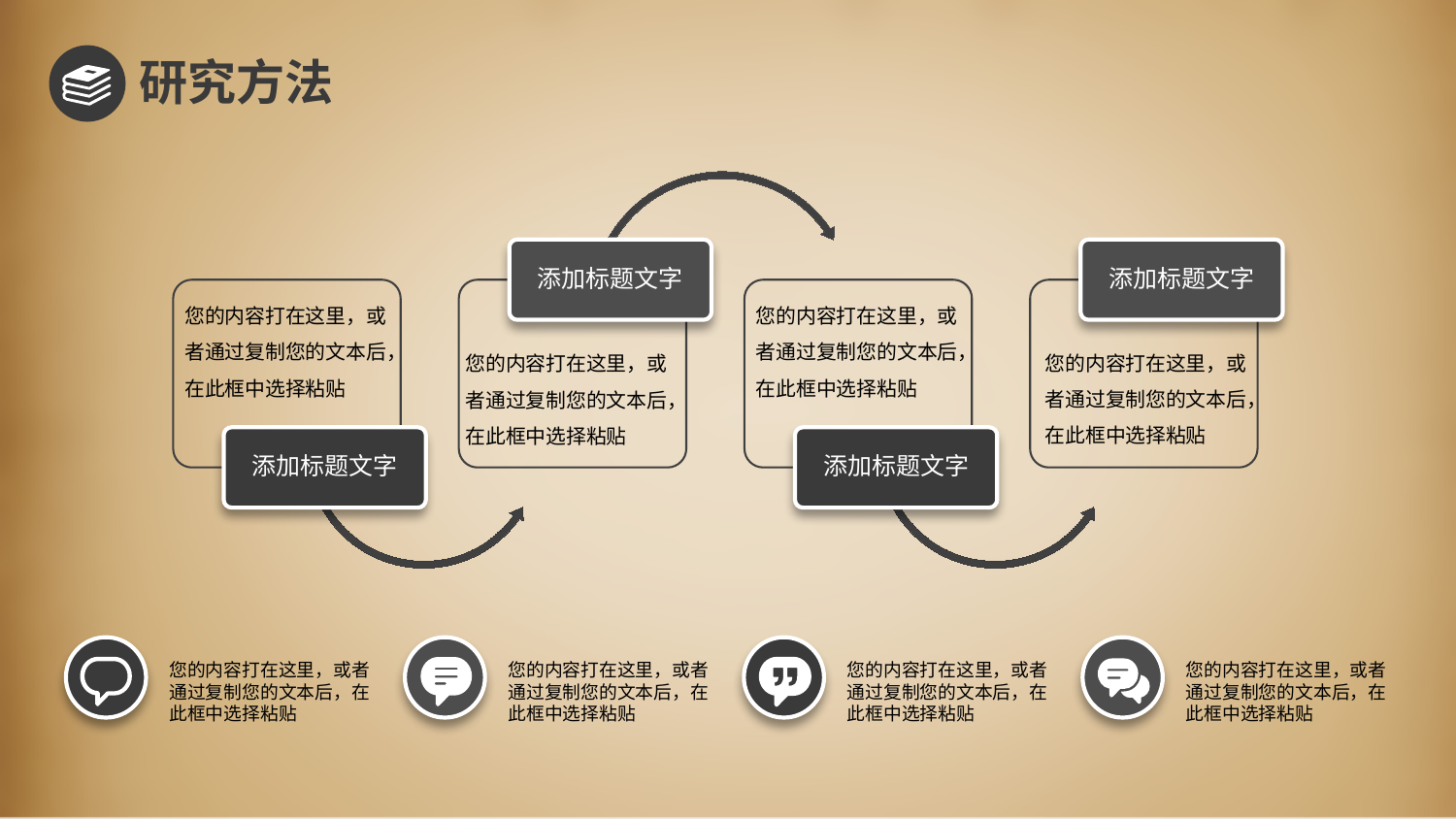

研究方法

添加标题文字

您的内容打在这里，或者通过复制您的文本后，在此框中选择粘贴
添加标题文字

您的内容打在这里，或者通过复制您的文本后，在此框中选择粘贴
您的内容打在这里，或者通过复制您的文本后，在此框中选择粘贴
添加标题文字
您的内容打在这里，或者通过复制您的文本后，在此框中选择粘贴
添加标题文字

您的内容打在这里，或者通过复制您的文本后，在此框中选择粘贴

您的内容打在这里，或者通过复制您的文本后，在此框中选择粘贴

您的内容打在这里，或者通过复制您的文本后，在此框中选择粘贴

您的内容打在这里，或者通过复制您的文本后，在此框中选择粘贴